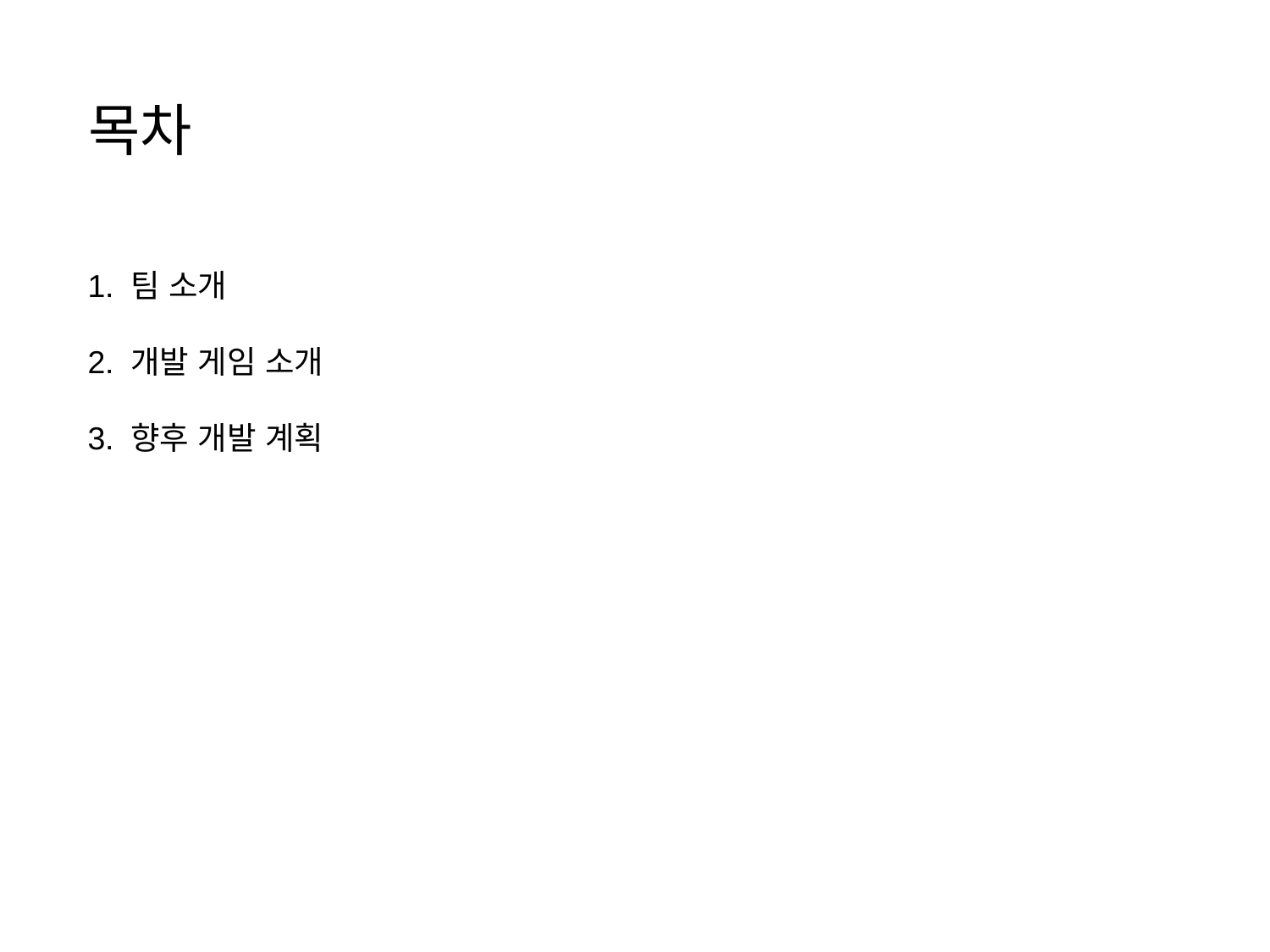

목차
1. 팀 소개

2. 개발 게임 소개

3. 향후 개발 계획